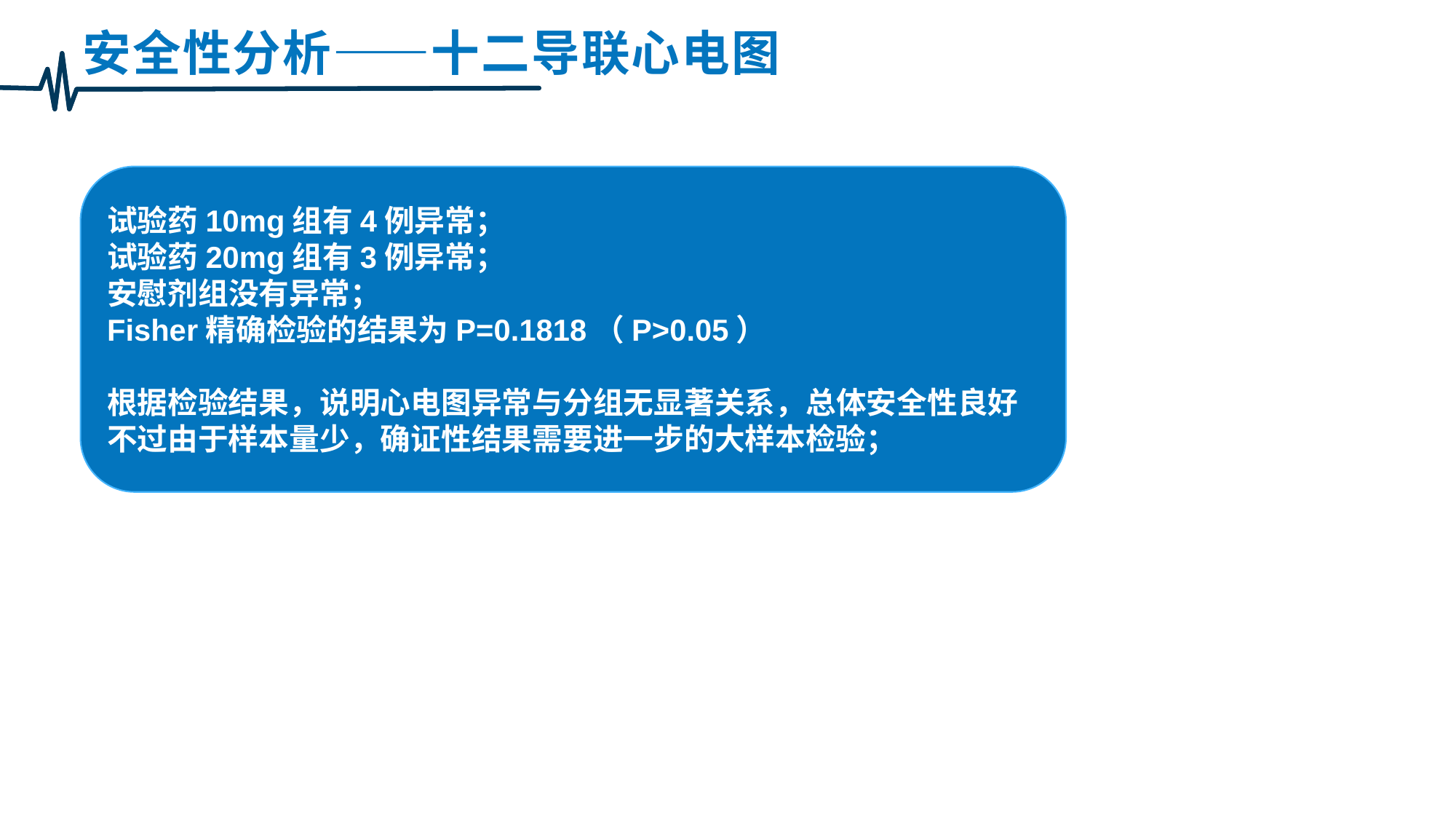

安全性分析——十二导联心电图
试验药10mg组有4例异常；
试验药20mg组有3例异常；
安慰剂组没有异常；
Fisher精确检验的结果为P=0.1818（P>0.05）

根据检验结果，说明心电图异常与分组无显著关系，总体安全性良好
不过由于样本量少，确证性结果需要进一步的大样本检验；